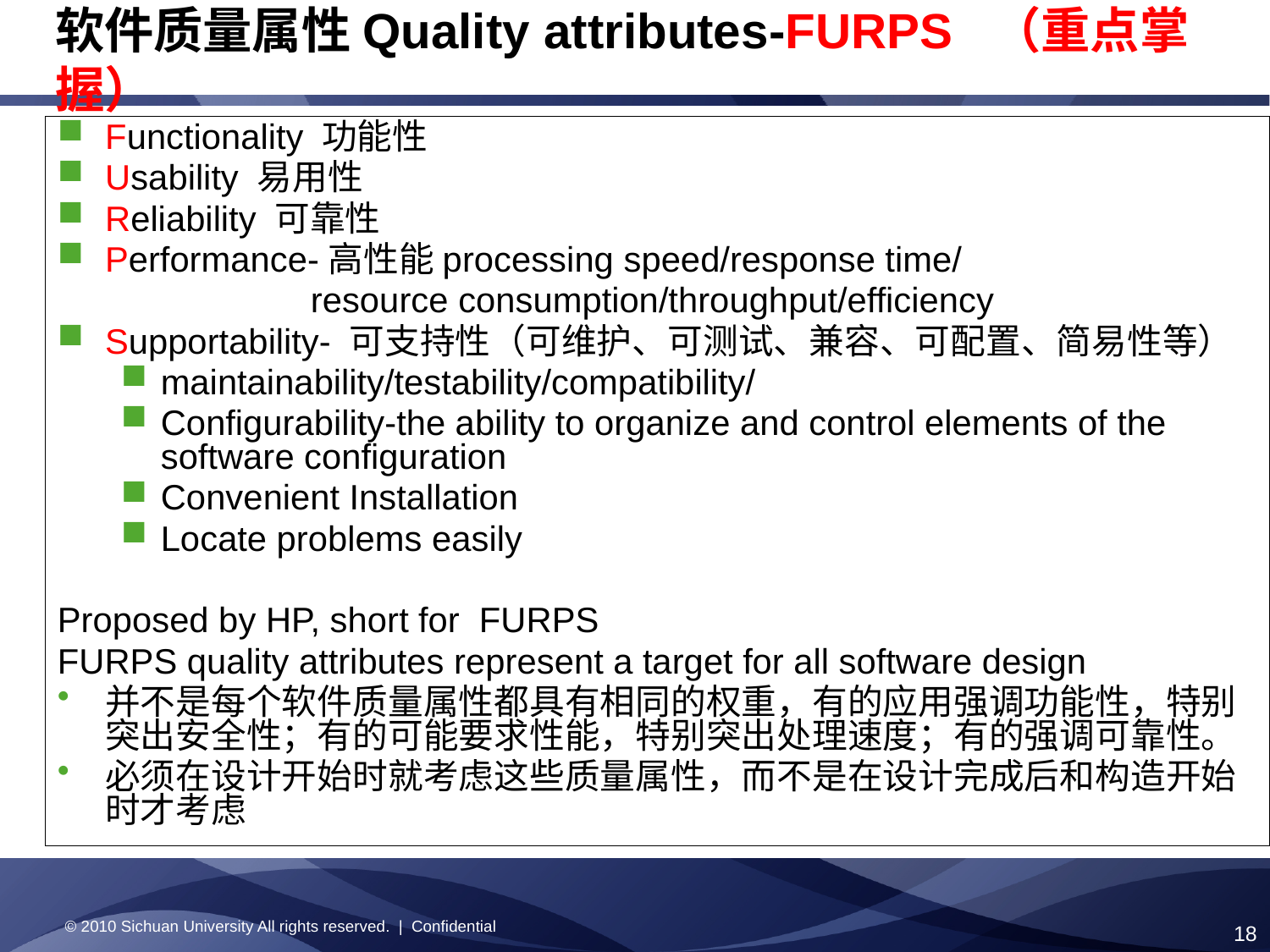

# 软件质量属性Quality attributes-FURPS  （重点掌握）
Functionality 功能性
Usability 易用性
Reliability 可靠性
Performance-高性能processing speed/response time/
                          resource consumption/throughput/efficiency
Supportability- 可支持性（可维护、可测试、兼容、可配置、简易性等）
maintainability/testability/compatibility/
Configurability-the ability to organize and control elements of the software configuration
Convenient Installation
Locate problems easily

Proposed by HP, short for  FURPS
FURPS quality attributes represent a target for all software design
并不是每个软件质量属性都具有相同的权重，有的应用强调功能性，特别突出安全性；有的可能要求性能，特别突出处理速度；有的强调可靠性。
必须在设计开始时就考虑这些质量属性，而不是在设计完成后和构造开始时才考虑

© 2010 Sichuan University All rights reserved.  |  Confidential
18